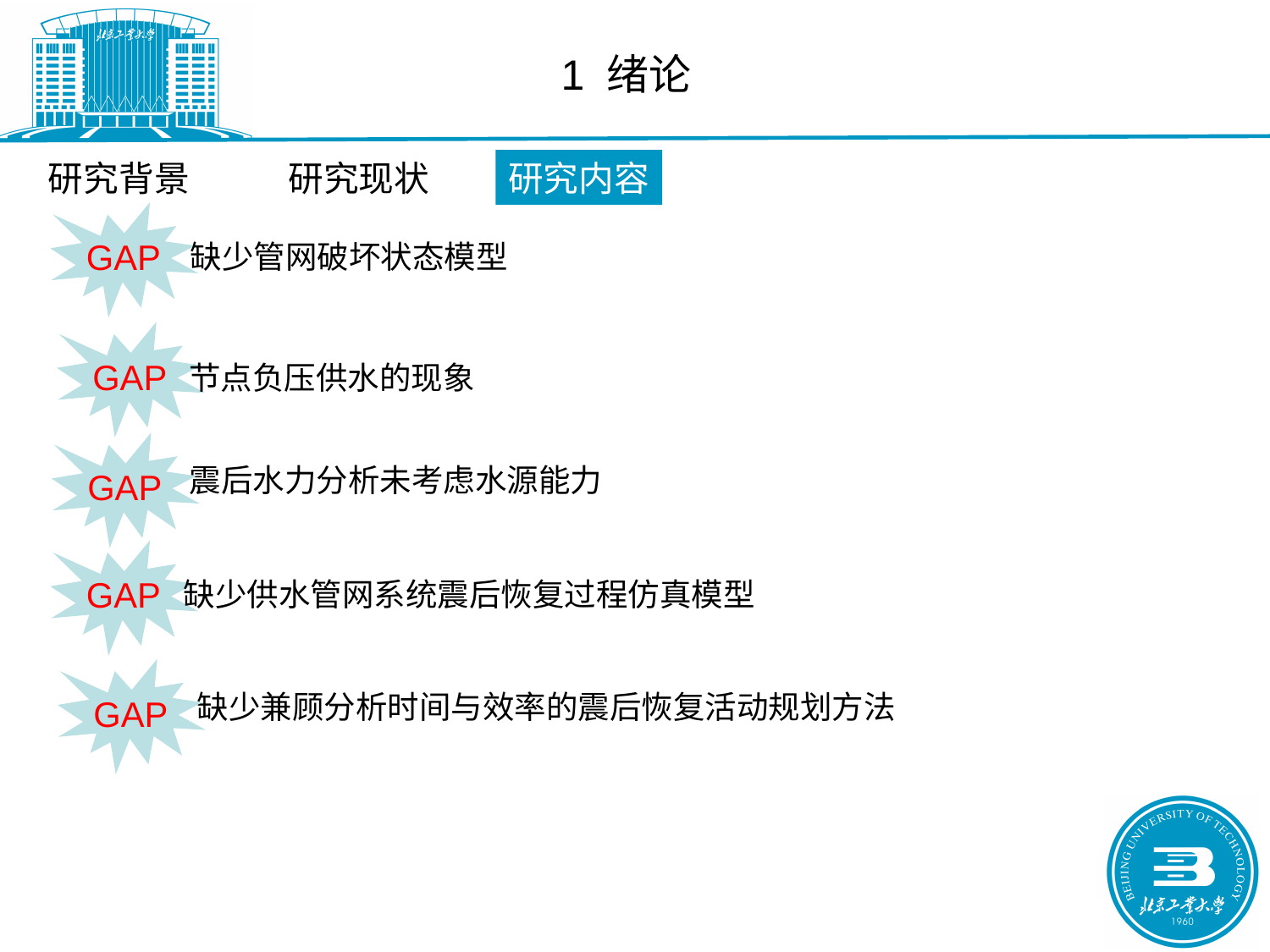

1 绪论
研究背景
研究现状
研究内容
GAP
缺少管网破坏状态模型
GAP
节点负压供水的现象
GAP
震后水力分析未考虑水源能力
GAP
缺少供水管网系统震后恢复过程仿真模型
GAP
缺少兼顾分析时间与效率的震后恢复活动规划方法